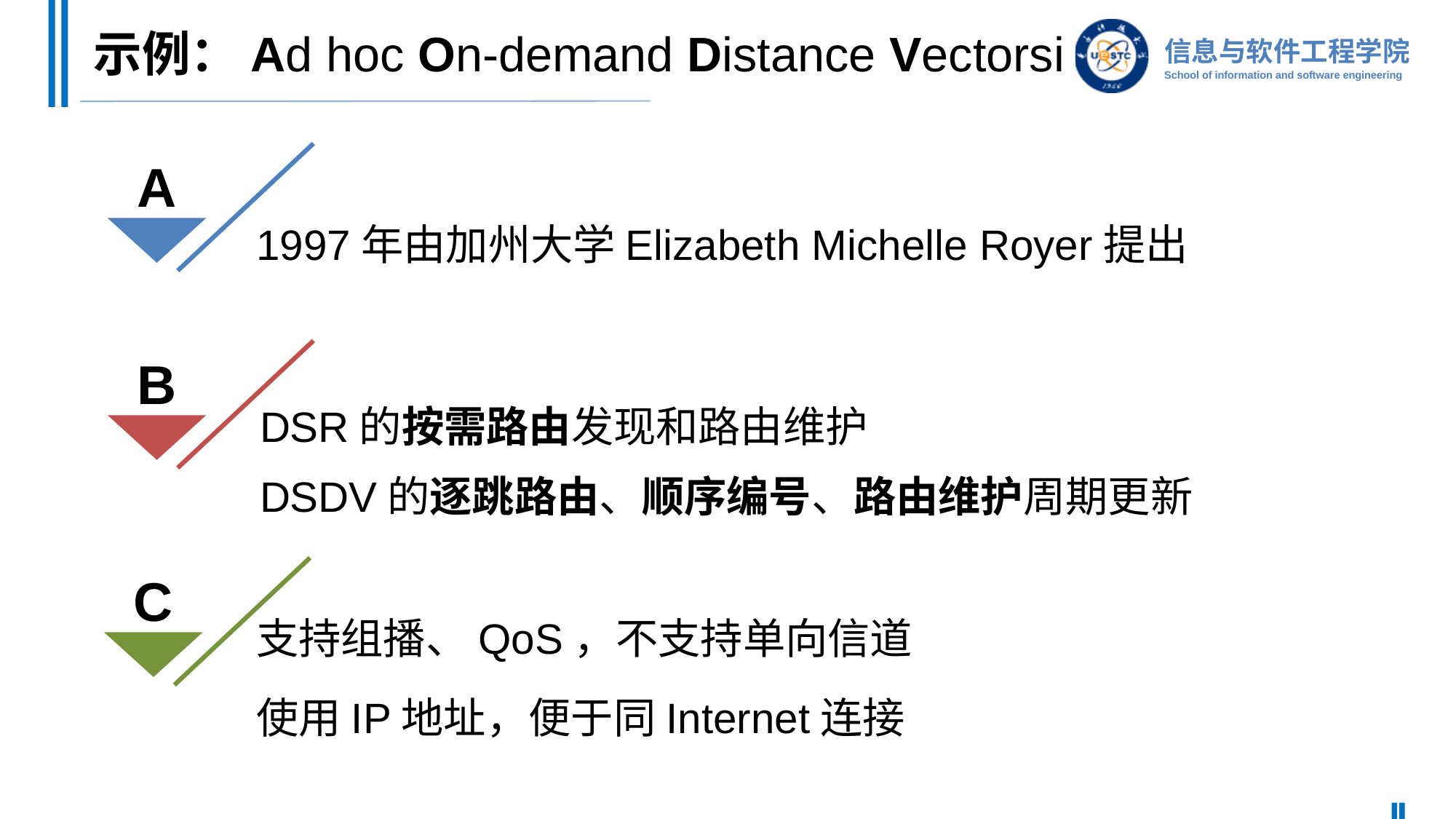

# 示例：Ad hoc On-demand Distance Vectorsi
A
1997年由加州大学Elizabeth Michelle Royer提出

B
DSR的按需路由发现和路由维护
DSDV的逐跳路由、顺序编号、路由维护周期更新

C
支持组播、QoS，不支持单向信道
使用IP地址，便于同Internet连接